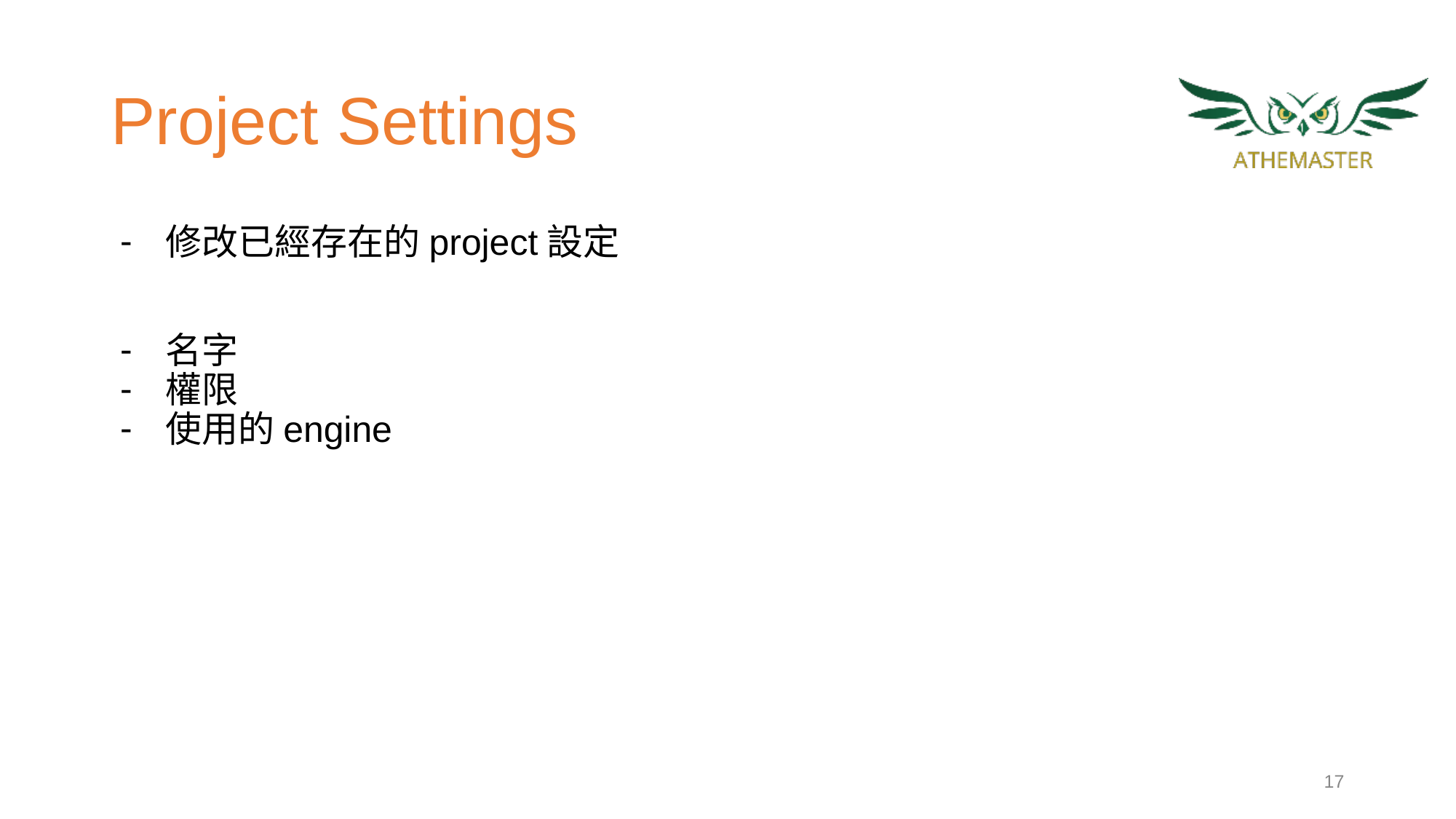

# Project Settings
修改已經存在的project設定

名字
權限
使用的engine
17